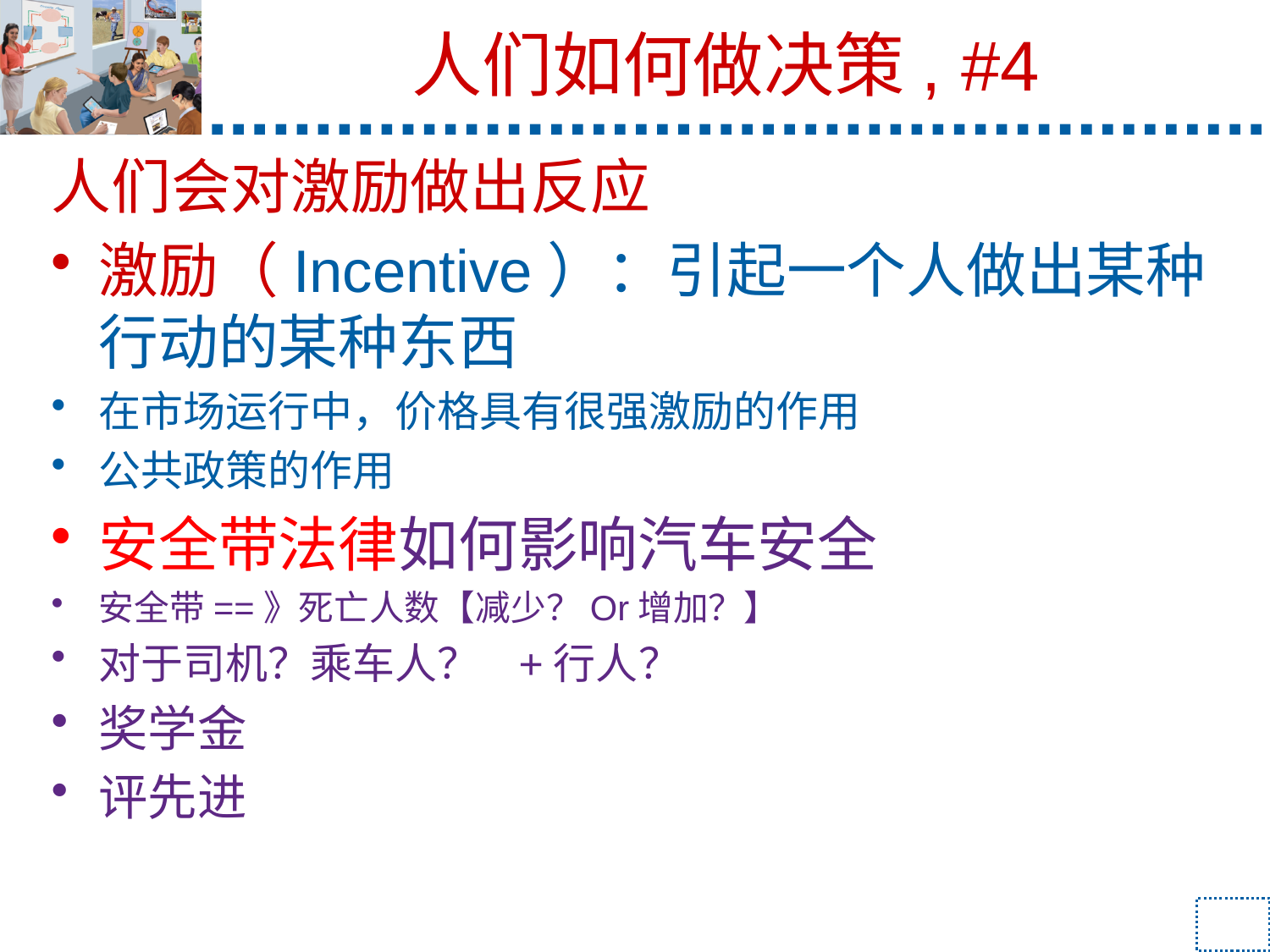

# 人们如何做决策, #4
人们会对激励做出反应
激励（Incentive）：引起一个人做出某种行动的某种东西
在市场运行中，价格具有很强激励的作用
公共政策的作用
安全带法律如何影响汽车安全
安全带==》死亡人数【减少？Or增加？】
对于司机？乘车人？   +行人？
奖学金
评先进

34